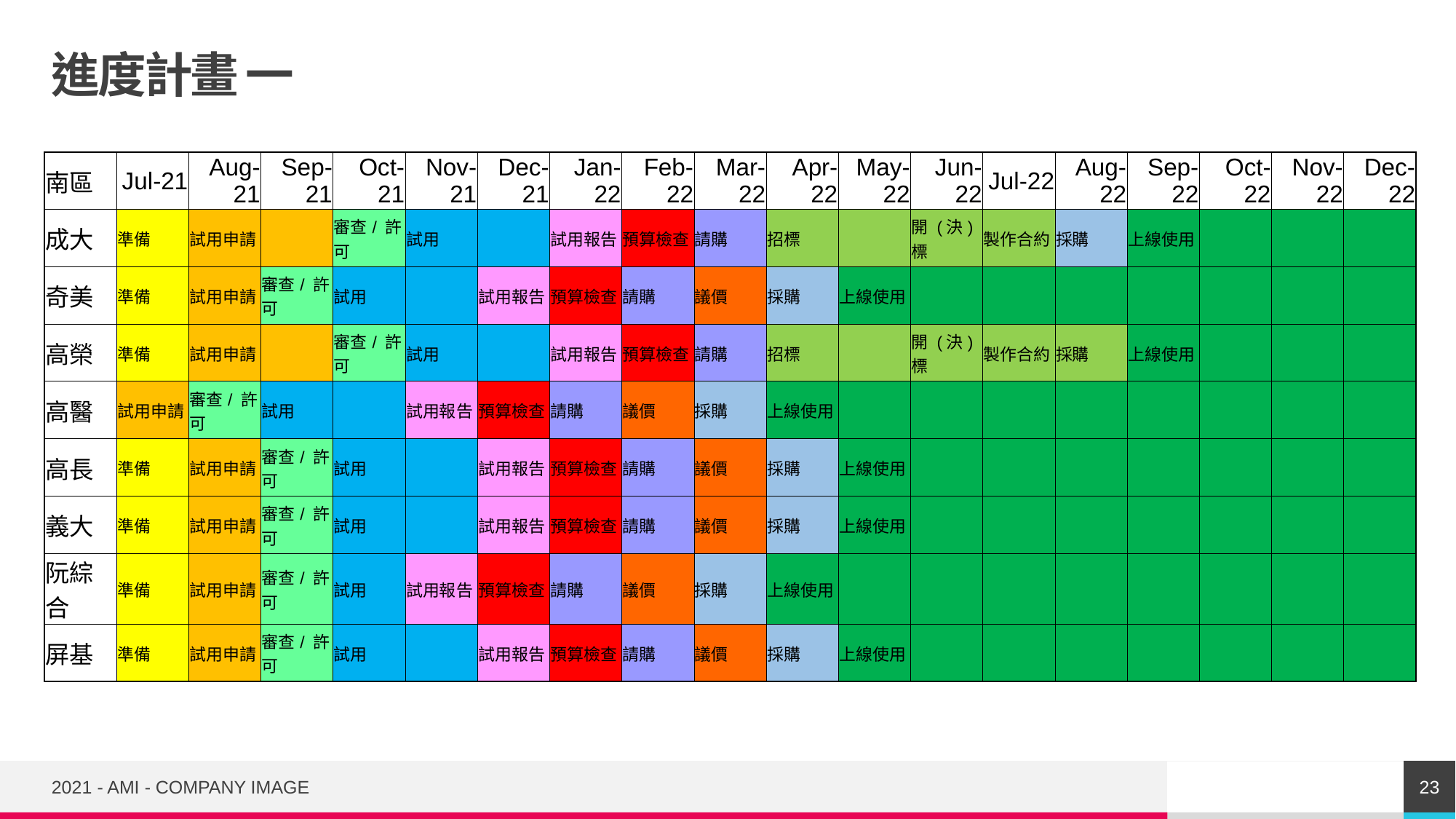

# 進度計畫 一
| 南區 | Jul-21 | Aug-21 | Sep-21 | Oct-21 | Nov-21 | Dec-21 | Jan-22 | Feb-22 | Mar-22 | Apr-22 | May-22 | Jun-22 | Jul-22 | Aug-22 | Sep-22 | Oct-22 | Nov-22 | Dec-22 |
| --- | --- | --- | --- | --- | --- | --- | --- | --- | --- | --- | --- | --- | --- | --- | --- | --- | --- | --- |
| 成大 | 準備 | 試用申請 |  | 審查/ 許可 | 試用 |  | 試用報告 | 預算檢查 | 請購 | 招標 |  | 開 (決) 標 | 製作合約 | 採購 | 上線使用 |  |  |  |
| 奇美 | 準備 | 試用申請 | 審查/ 許可 | 試用 |  | 試用報告 | 預算檢查 | 請購 | 議價 | 採購 | 上線使用 |  |  |  |  |  |  |  |
| 高榮 | 準備 | 試用申請 |  | 審查/ 許可 | 試用 |  | 試用報告 | 預算檢查 | 請購 | 招標 |  | 開 (決) 標 | 製作合約 | 採購 | 上線使用 |  |  |  |
| 高醫 | 試用申請 | 審查/ 許可 | 試用 |  | 試用報告 | 預算檢查 | 請購 | 議價 | 採購 | 上線使用 |  |  |  |  |  |  |  |  |
| 高長 | 準備 | 試用申請 | 審查/ 許可 | 試用 |  | 試用報告 | 預算檢查 | 請購 | 議價 | 採購 | 上線使用 |  |  |  |  |  |  |  |
| 義大 | 準備 | 試用申請 | 審查/ 許可 | 試用 |  | 試用報告 | 預算檢查 | 請購 | 議價 | 採購 | 上線使用 |  |  |  |  |  |  |  |
| 阮綜合 | 準備 | 試用申請 | 審查/ 許可 | 試用 | 試用報告 | 預算檢查 | 請購 | 議價 | 採購 | 上線使用 |  |  |  |  |  |  |  |  |
| 屏基 | 準備 | 試用申請 | 審查/ 許可 | 試用 |  | 試用報告 | 預算檢查 | 請購 | 議價 | 採購 | 上線使用 |  |  |  |  |  |  |  |
23
2021 - AMI - COMPANY IMAGE